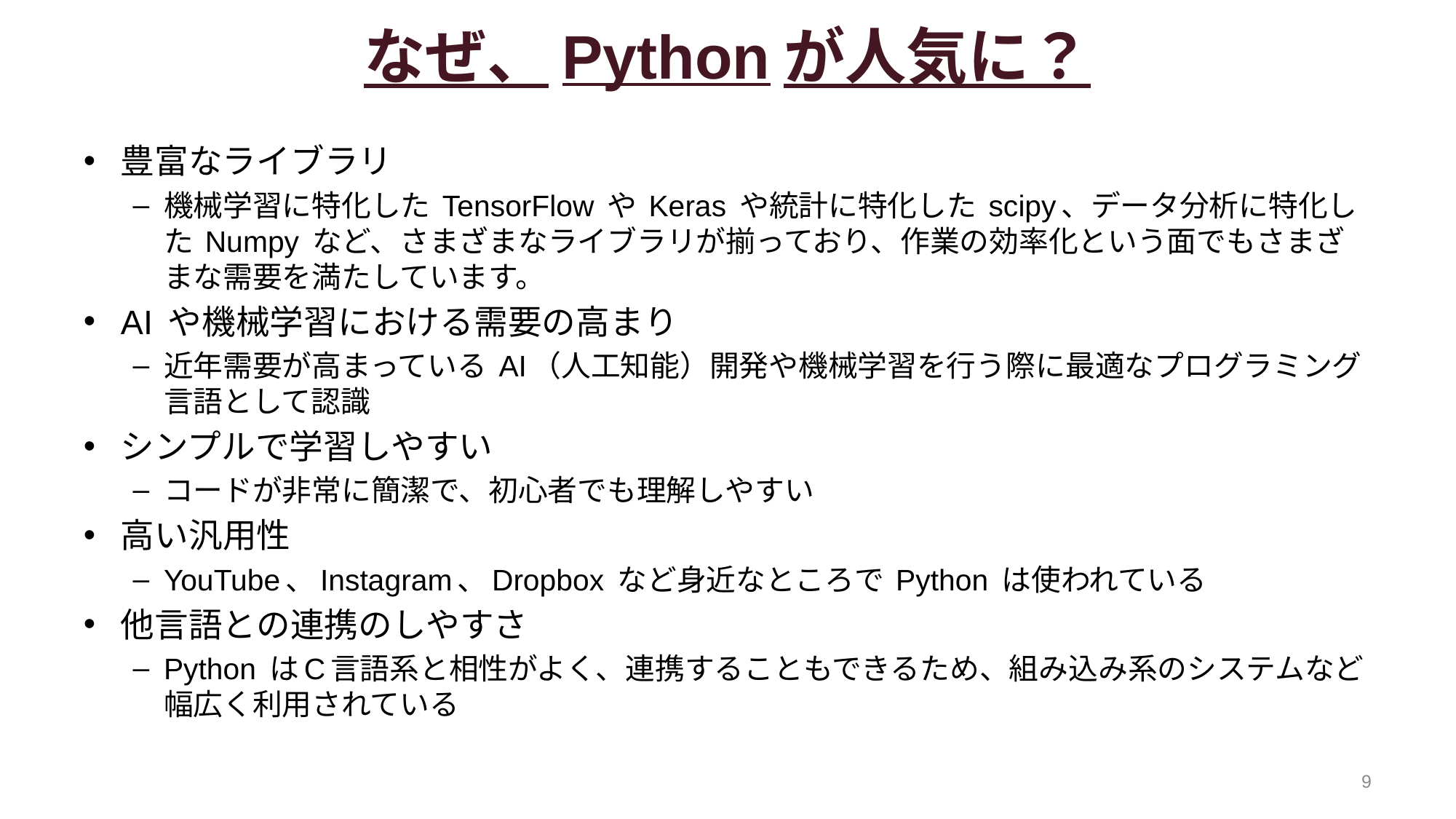

# なぜ、Pythonが人気に？
豊富なライブラリ
機械学習に特化した TensorFlow や Keras や統計に特化した scipy、データ分析に特化した Numpy など、さまざまなライブラリが揃っており、作業の効率化という面でもさまざまな需要を満たしています。
AI や機械学習における需要の高まり
近年需要が高まっている AI（人工知能）開発や機械学習を行う際に最適なプログラミング言語として認識
シンプルで学習しやすい
コードが非常に簡潔で、初心者でも理解しやすい
高い汎用性
YouTube、Instagram、Dropbox など身近なところで Python は使われている
他言語との連携のしやすさ
Python はC言語系と相性がよく、連携することもできるため、組み込み系のシステムなど幅広く利用されている
9